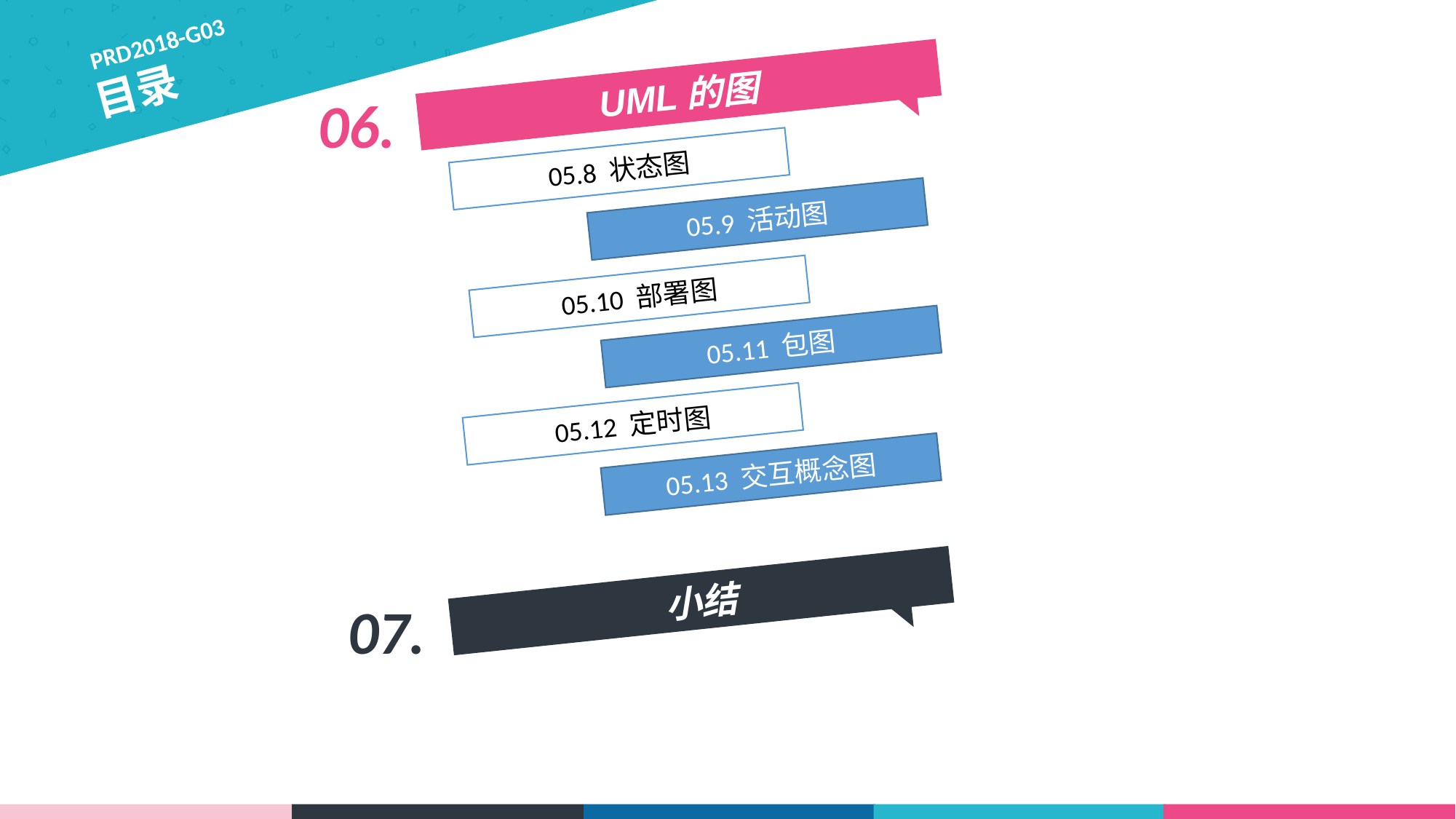

PRD2018-G03
目录
UML的图
06.

05.8 状态图
05.9 活动图
05.10 部署图
05.11 包图
05.12 定时图
05.13 交互概念图
小结
07.